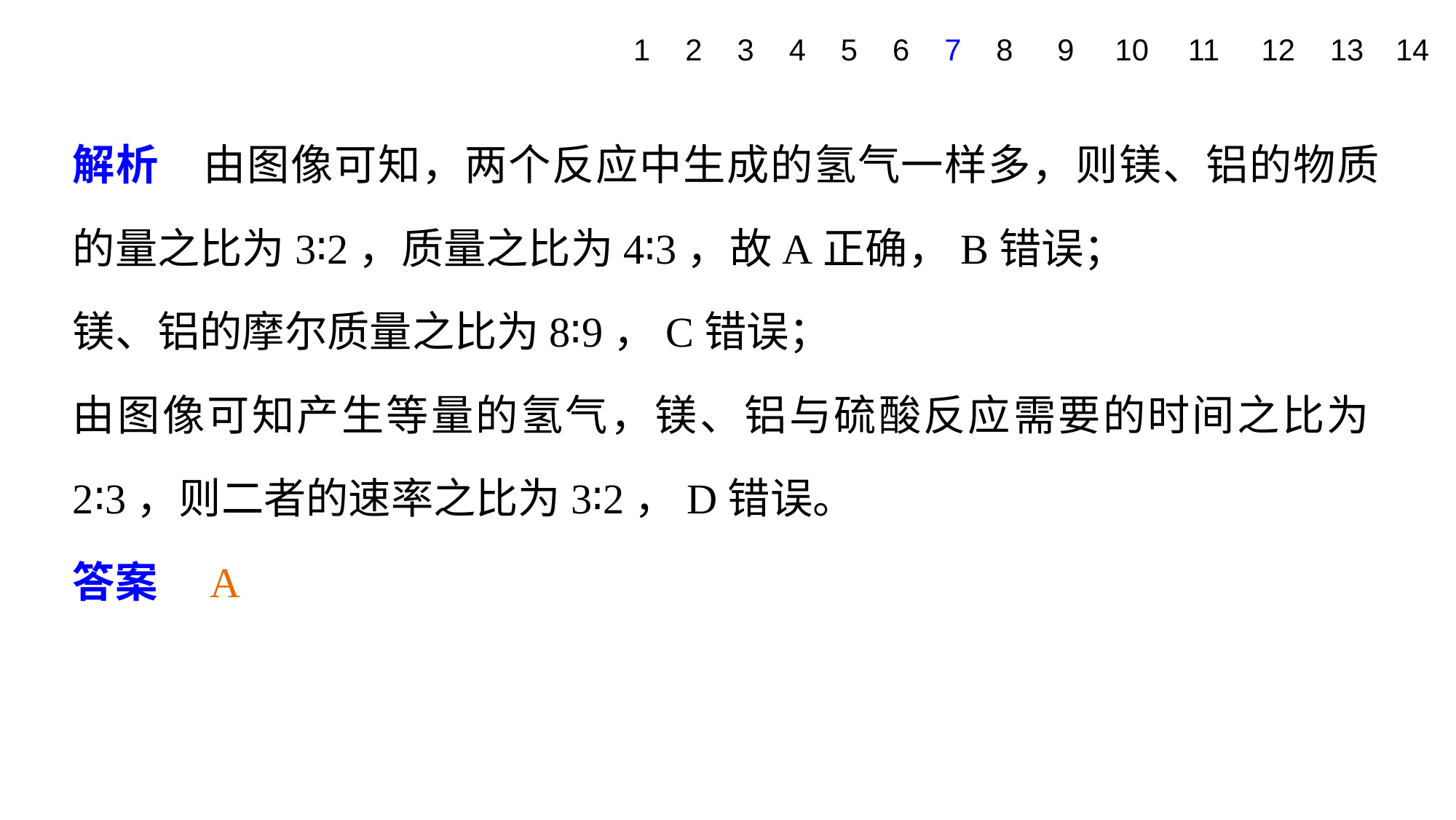

1
2
3
4
5
6
7
8
9
10
11
12
13
14
解析　由图像可知，两个反应中生成的氢气一样多，则镁、铝的物质的量之比为3∶2，质量之比为4∶3，故A正确，B错误；
镁、铝的摩尔质量之比为8∶9，C错误；
由图像可知产生等量的氢气，镁、铝与硫酸反应需要的时间之比为2∶3，则二者的速率之比为3∶2，D错误。
答案　A